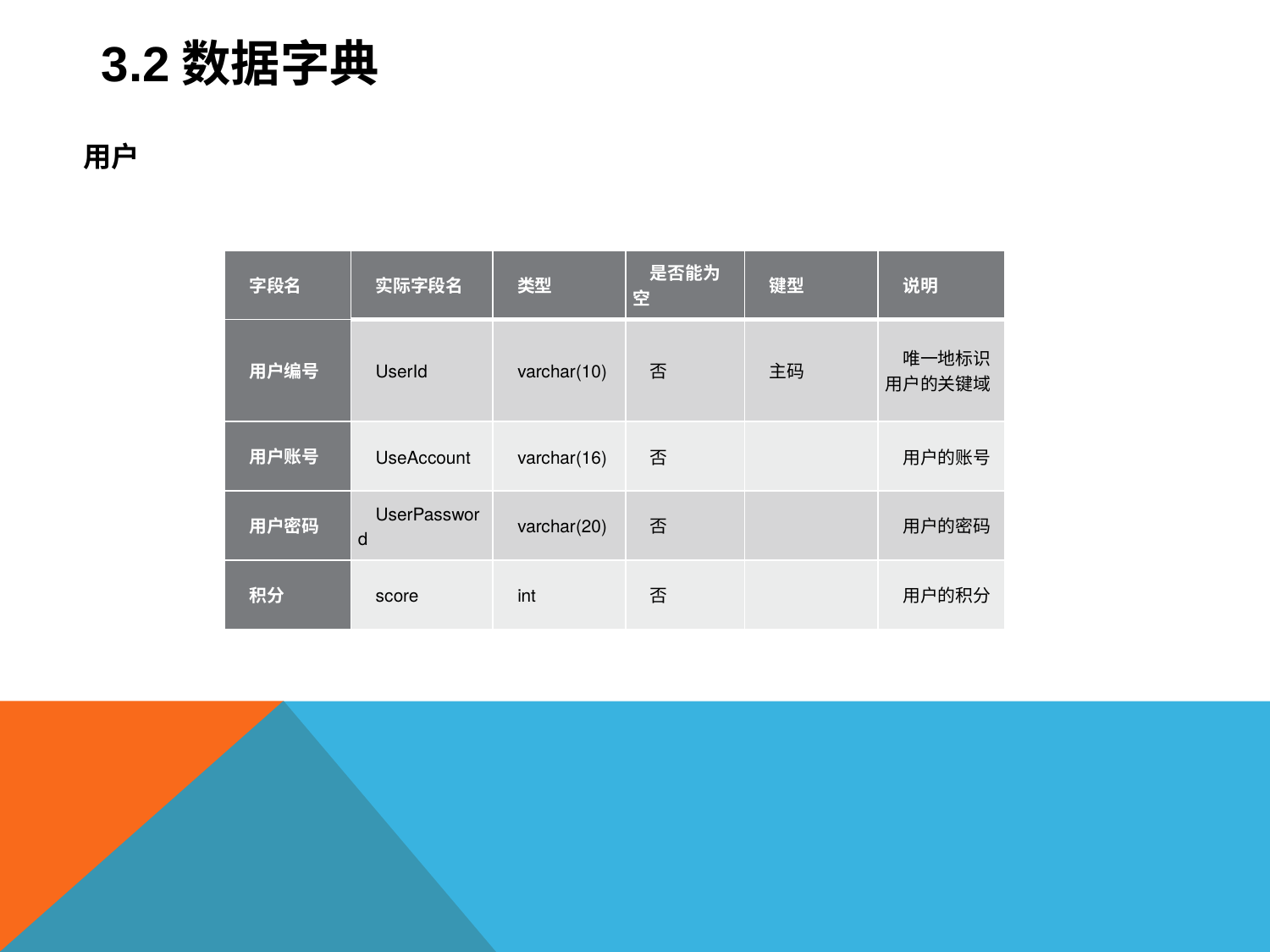

3.2数据字典
用户
| 字段名 | 实际字段名 | 类型 | 是否能为空 | 键型 | 说明 |
| --- | --- | --- | --- | --- | --- |
| 用户编号 | UserId | varchar(10) | 否 | 主码 | 唯一地标识用户的关键域 |
| 用户账号 | UseAccount | varchar(16) | 否 |  | 用户的账号 |
| 用户密码 | UserPassword | varchar(20) | 否 |  | 用户的密码 |
| 积分 | score | int | 否 |  | 用户的积分 |